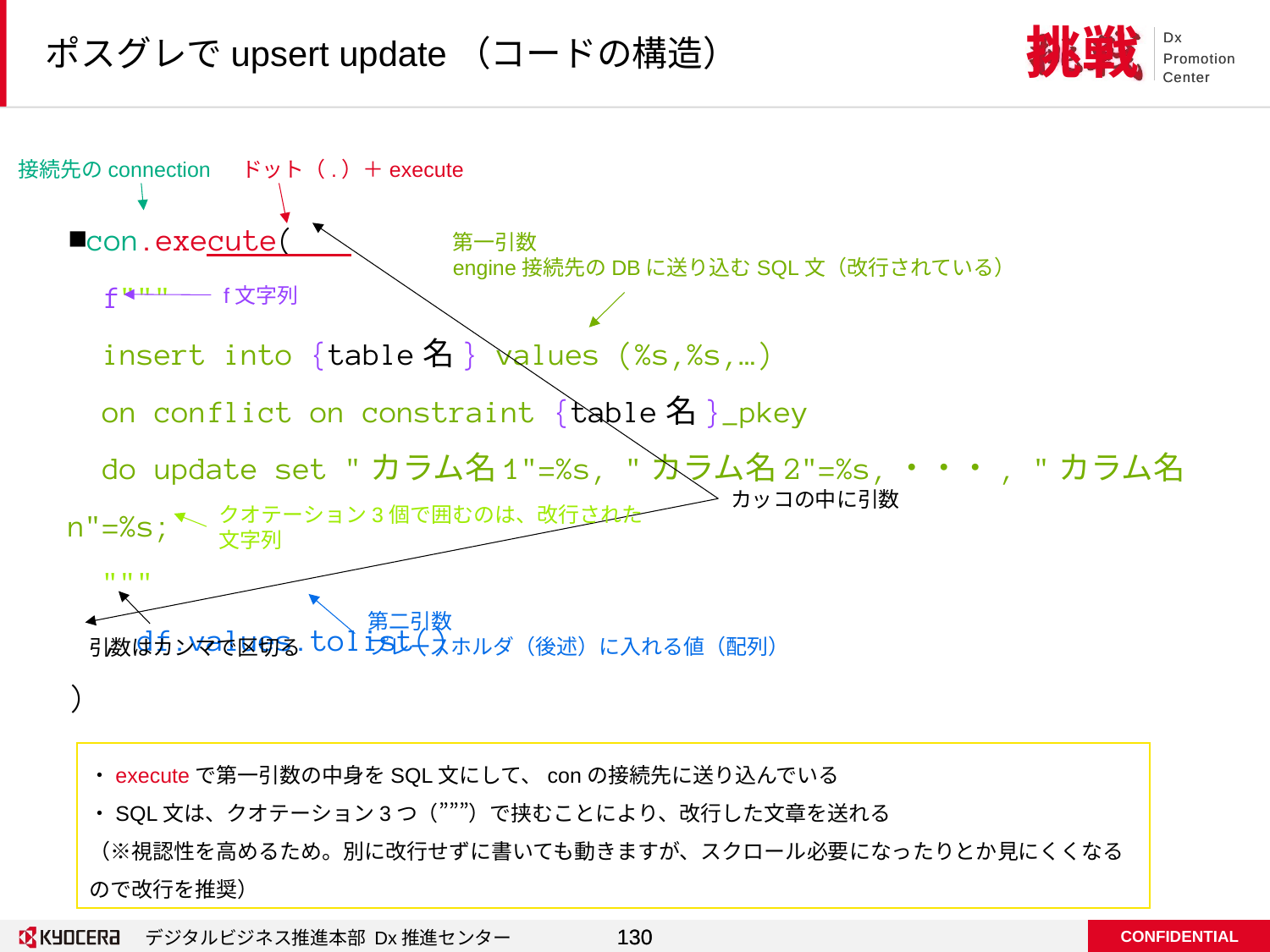

# ポスグレでupsert update（コードの構造）
接続先のconnection
ドット（.）＋execute

■con.execute(
  f"""
  insert into {table名} values (%s,%s,…)
  on conflict on constraint {table名}_pkey
  do update set "カラム名1"=%s, "カラム名2"=%s,・・・, "カラム名n"=%s;
  """
  , df.values.tolist()
)
第一引数
engine接続先のDBに送り込むSQL文（改行されている）
f文字列
カッコの中に引数
クオテーション3個で囲むのは、改行された文字列
第二引数
プレースホルダ（後述）に入れる値（配列）
引数はカンマで区切る
・executeで第一引数の中身をSQL文にして、conの接続先に送り込んでいる
・SQL文は、クオテーション3つ（”””）で挟むことにより、改行した文章を送れる
（※視認性を高めるため。別に改行せずに書いても動きますが、スクロール必要になったりとか見にくくなるので改行を推奨）